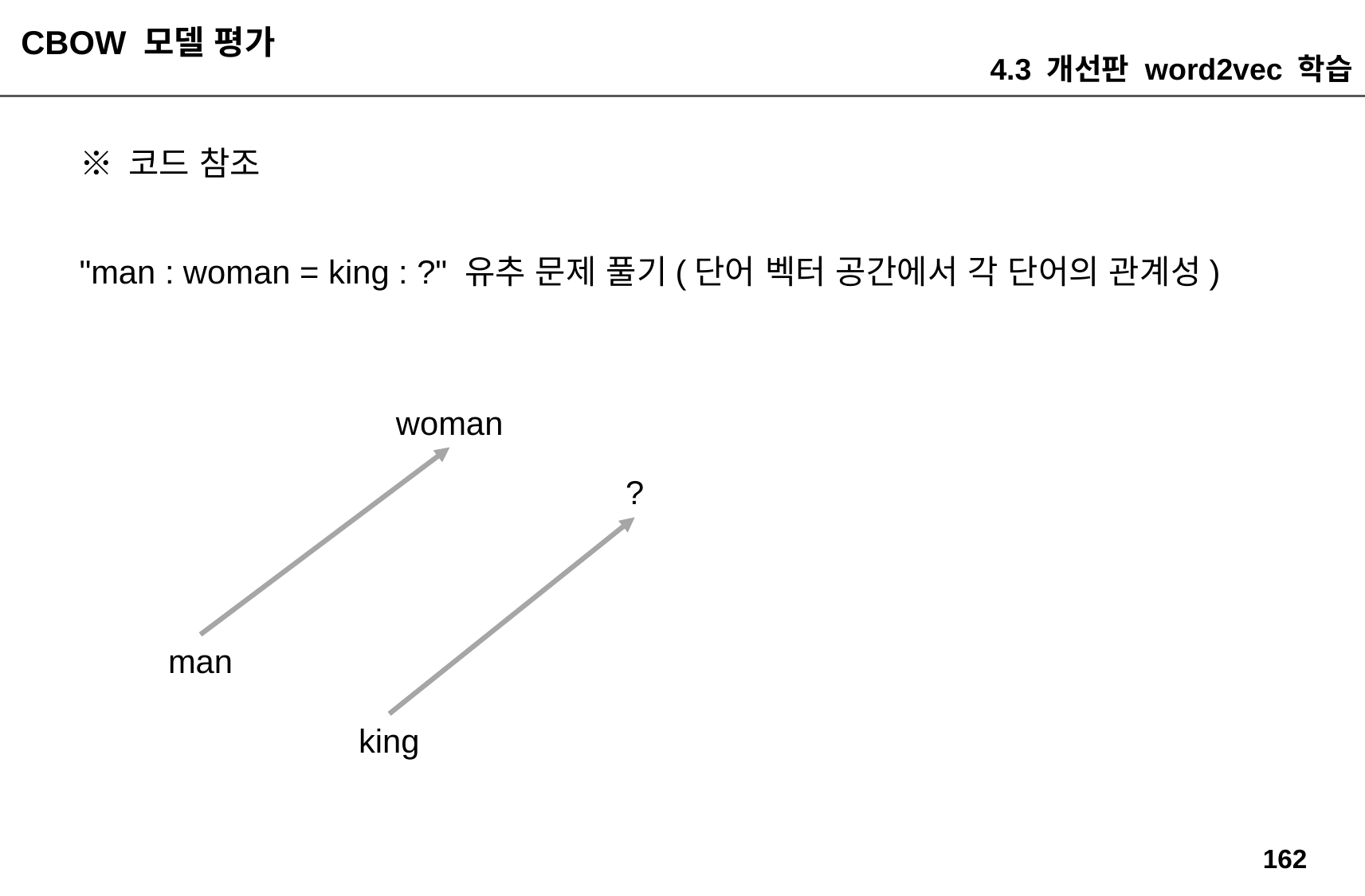

CBOW 모델 평가
4.3 개선판 word2vec 학습
※ 코드 참조
"man : woman = king : ?" 유추 문제 풀기(단어 벡터 공간에서 각 단어의 관계성)
woman
?
man
king